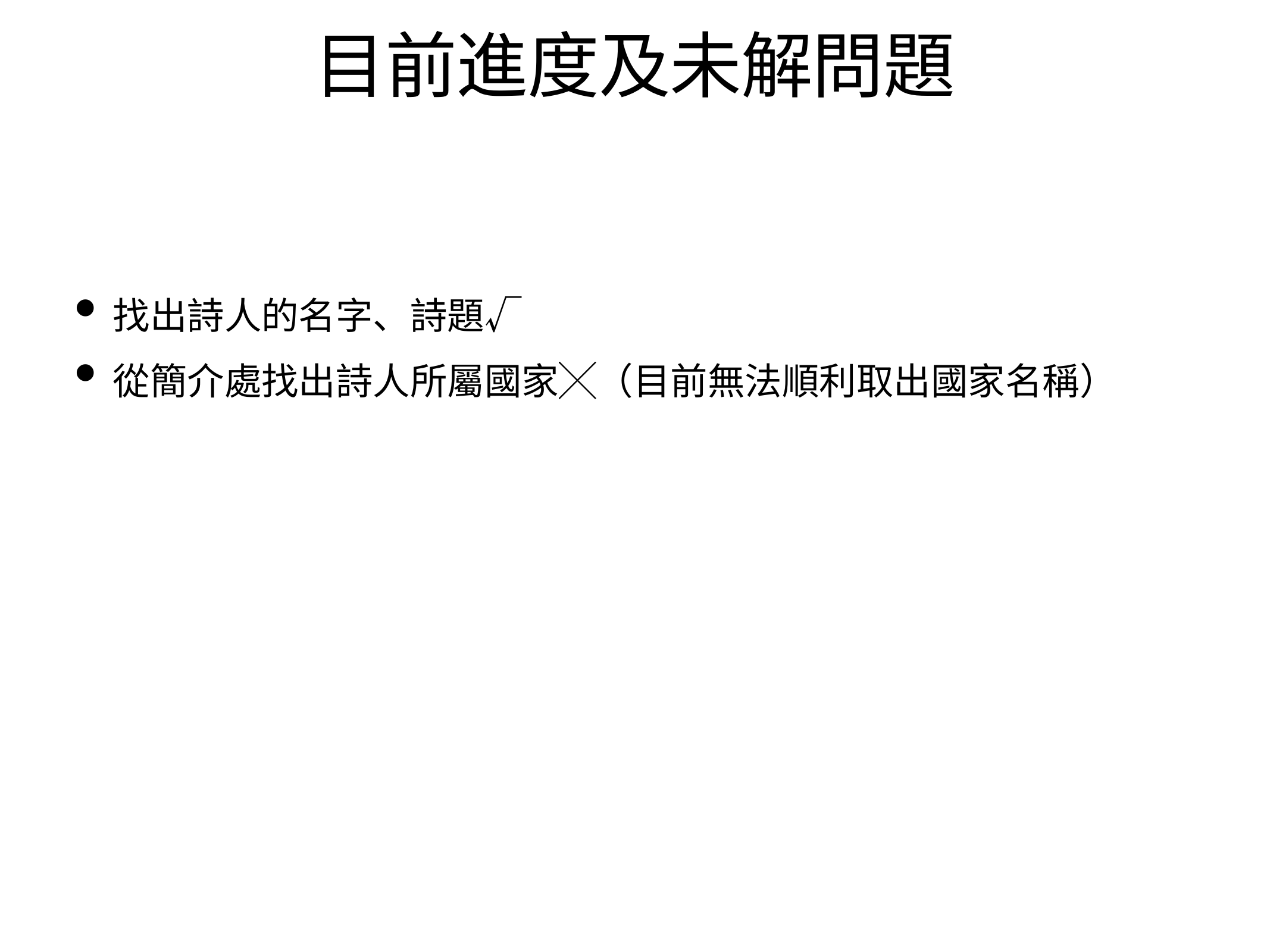

# 目前進度及未解問題
找出詩人的名字、詩題√
從簡介處找出詩人所屬國家╳（目前無法順利取出國家名稱）